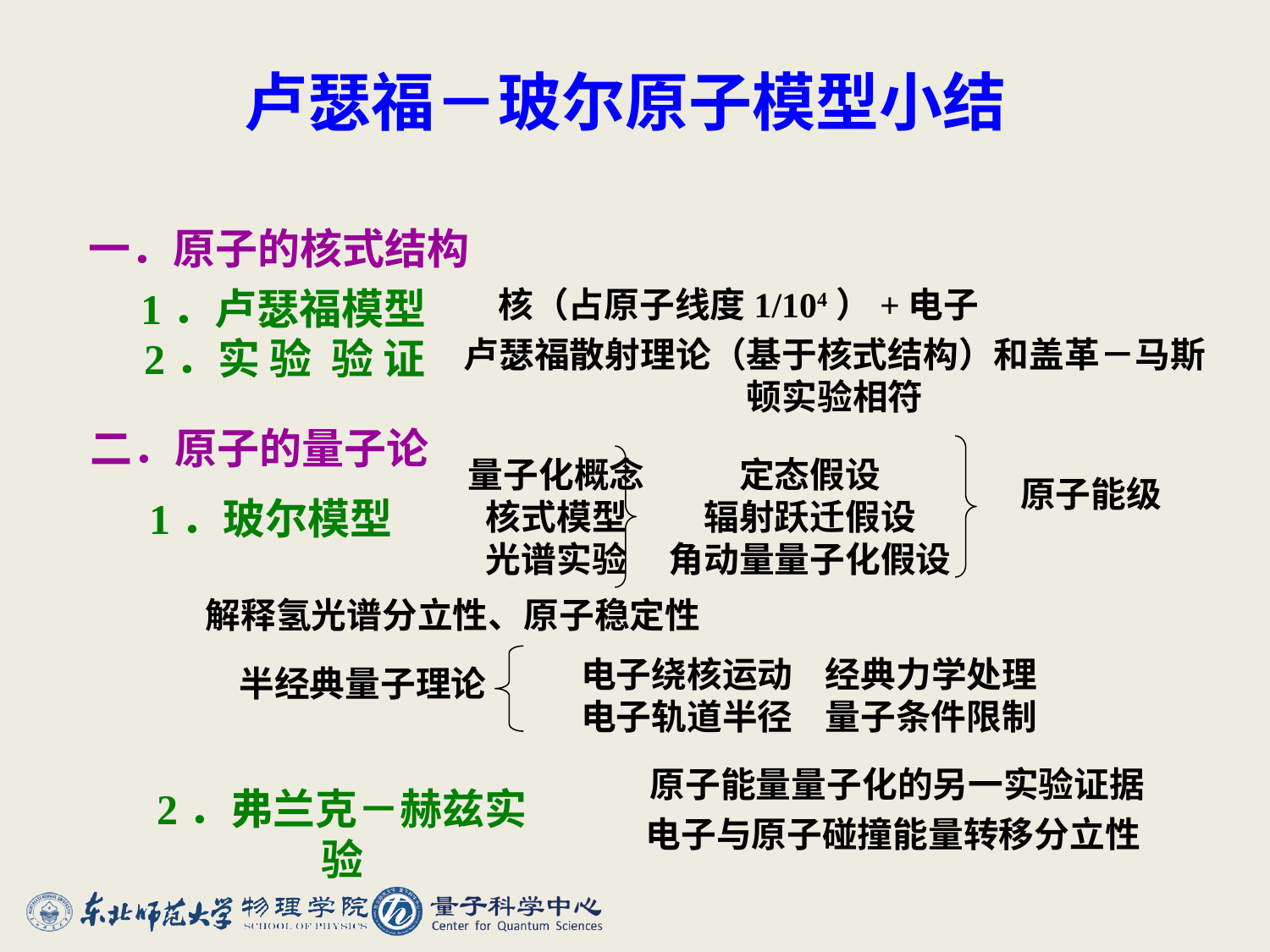

卢瑟福－玻尔原子模型小结
一．原子的核式结构
1．卢瑟福模型
核（占原子线度1/104）+电子
卢瑟福散射理论（基于核式结构）和盖革－马斯顿实验相符
2．实 验  验 证
二．原子的量子论

量子化概念
核式模型
光谱实验

定态假设
辐射跃迁假设
角动量量子化假设
原子能级
1．玻尔模型
解释氢光谱分立性、原子稳定性

电子绕核运动    经典力学处理
电子轨道半径    量子条件限制
半经典量子理论
原子能量量子化的另一实验证据
2．弗兰克－赫兹实验
电子与原子碰撞能量转移分立性